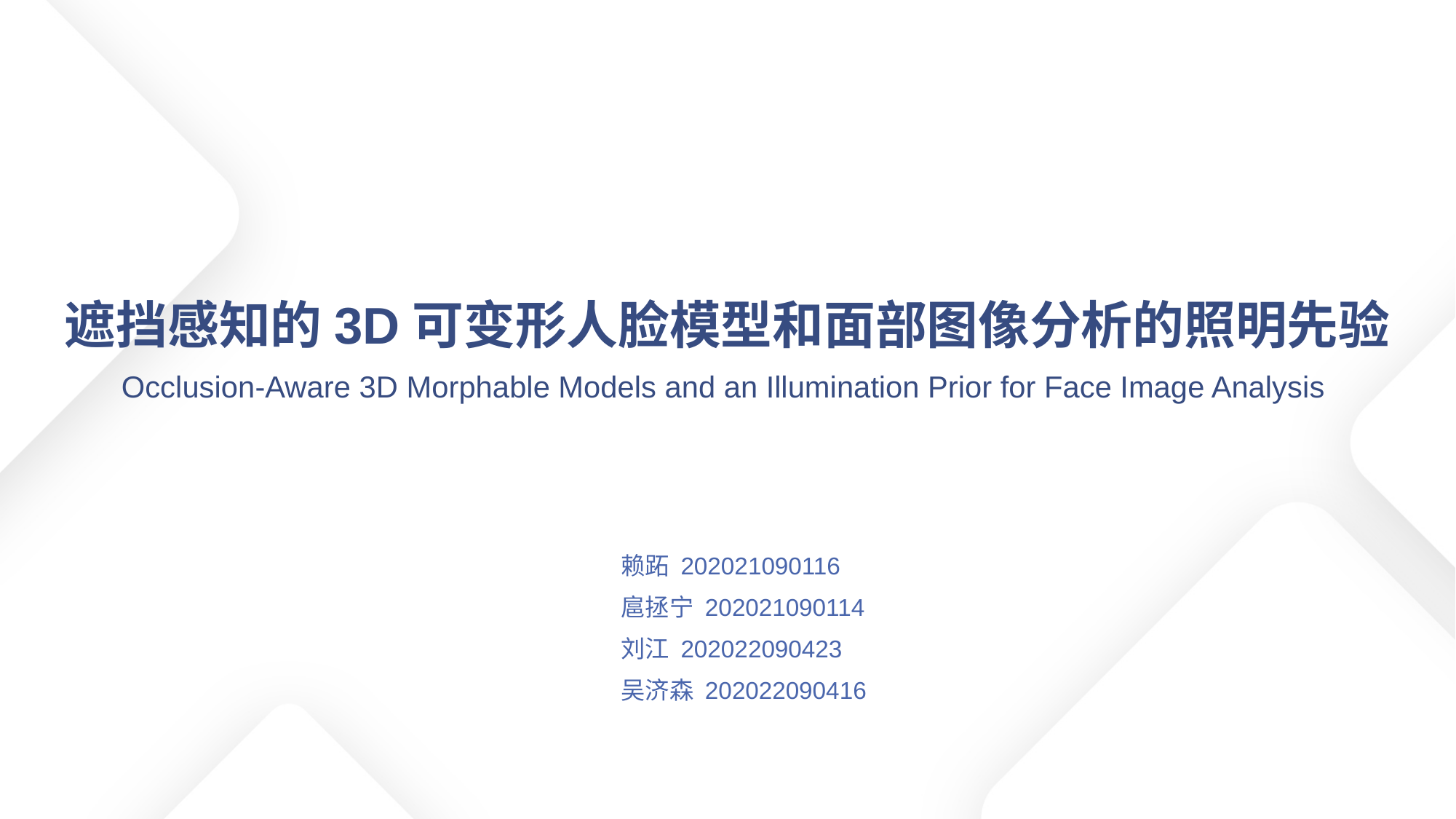

# 遮挡感知的3D可变形人脸模型和面部图像分析的照明先验
Occlusion-Aware 3D Morphable Models and an Illumination Prior for Face Image Analysis

赖跖 202021090116
扈拯宁 202021090114
刘江 202022090423
吴济森 202022090416